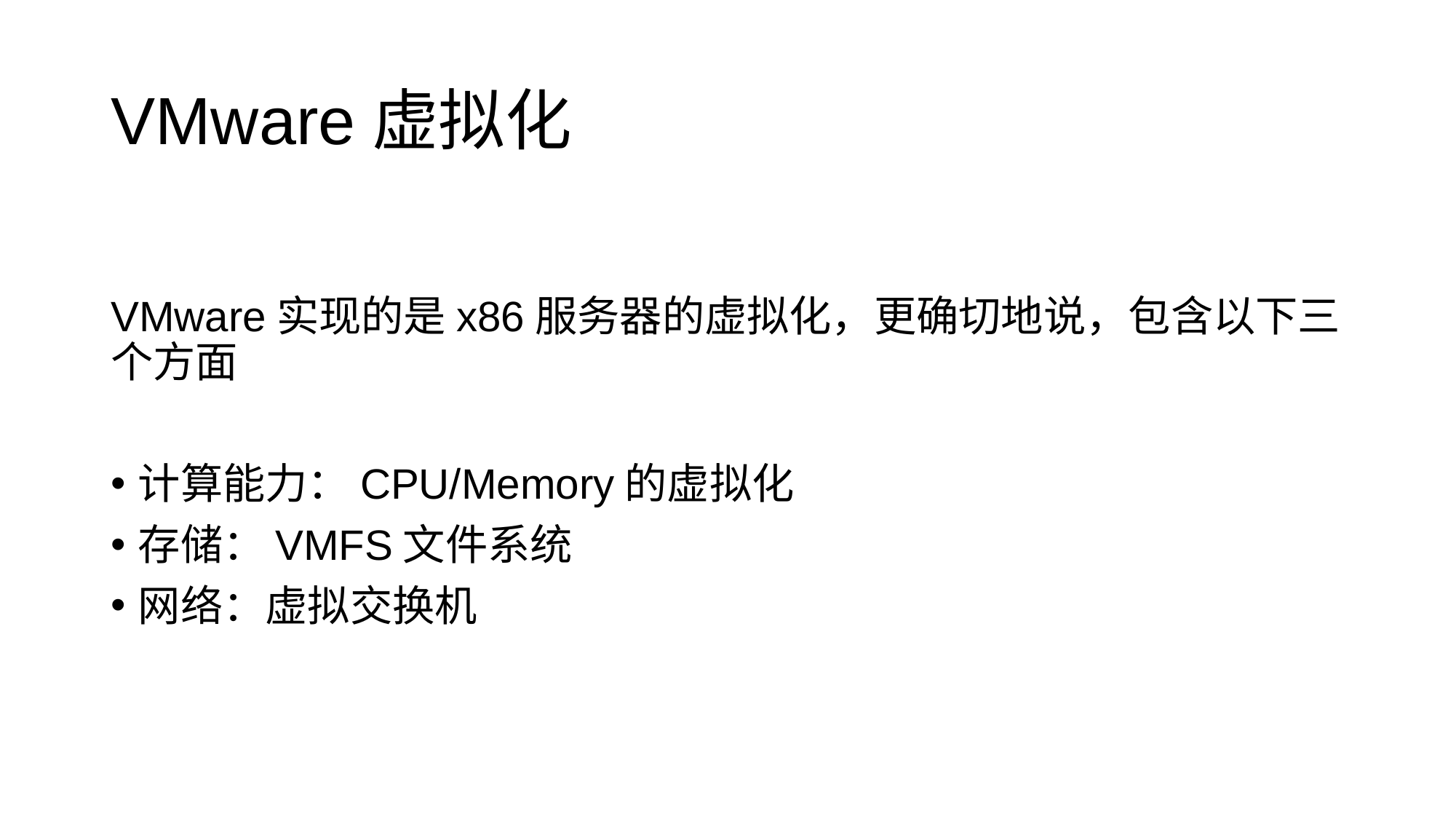

# VMware虚拟化
VMware实现的是x86服务器的虚拟化，更确切地说，包含以下三个方面

计算能力：CPU/Memory的虚拟化
存储：VMFS文件系统
网络：虚拟交换机